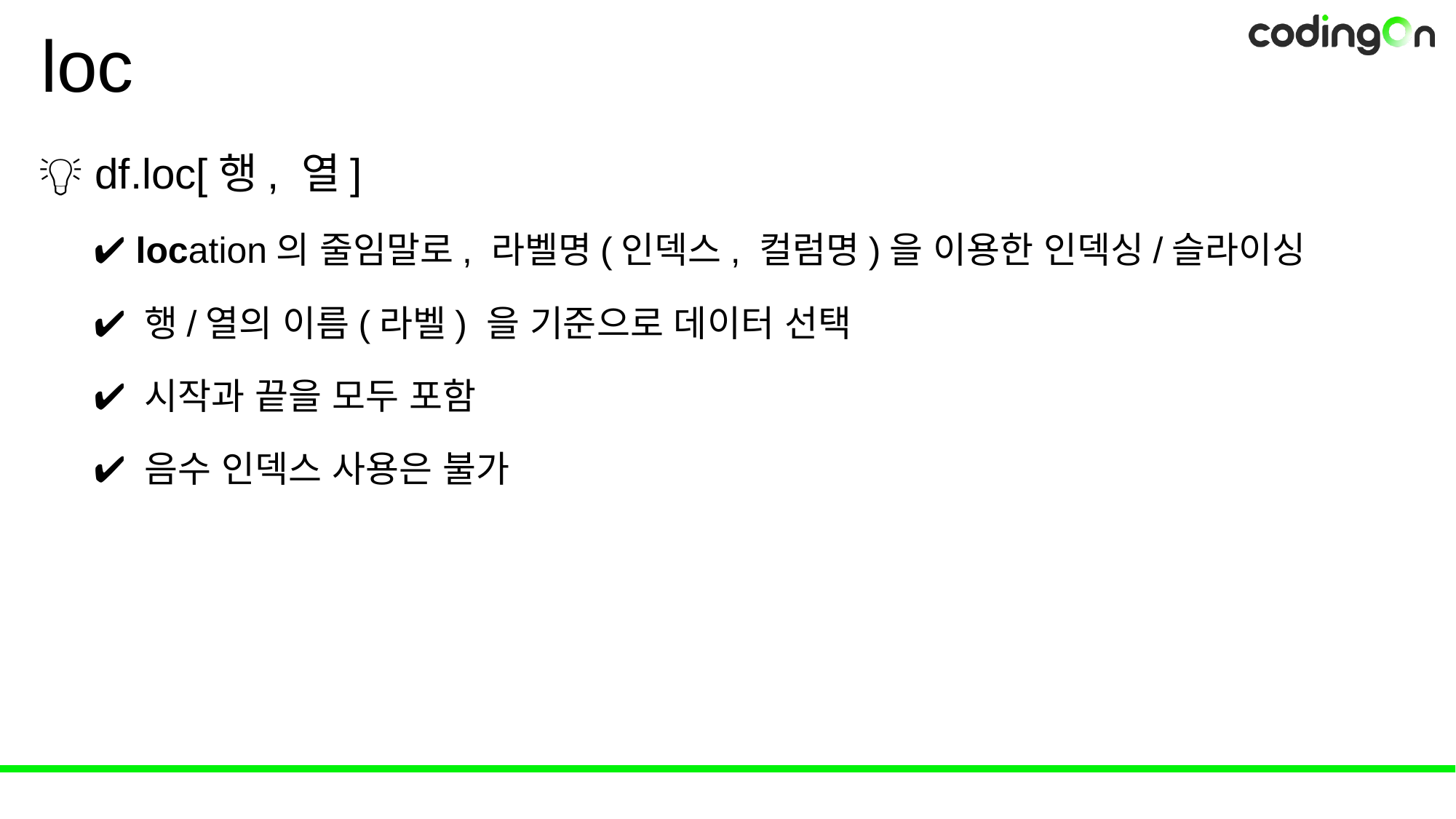

# loc
💡 df.loc[행, 열]
✔️ location의 줄임말로, 라벨명(인덱스, 컬럼명)을 이용한 인덱싱/슬라이싱
✔️ 행/열의 이름(라벨) 을 기준으로 데이터 선택
✔️ 시작과 끝을 모두 포함
✔️ 음수 인덱스 사용은 불가